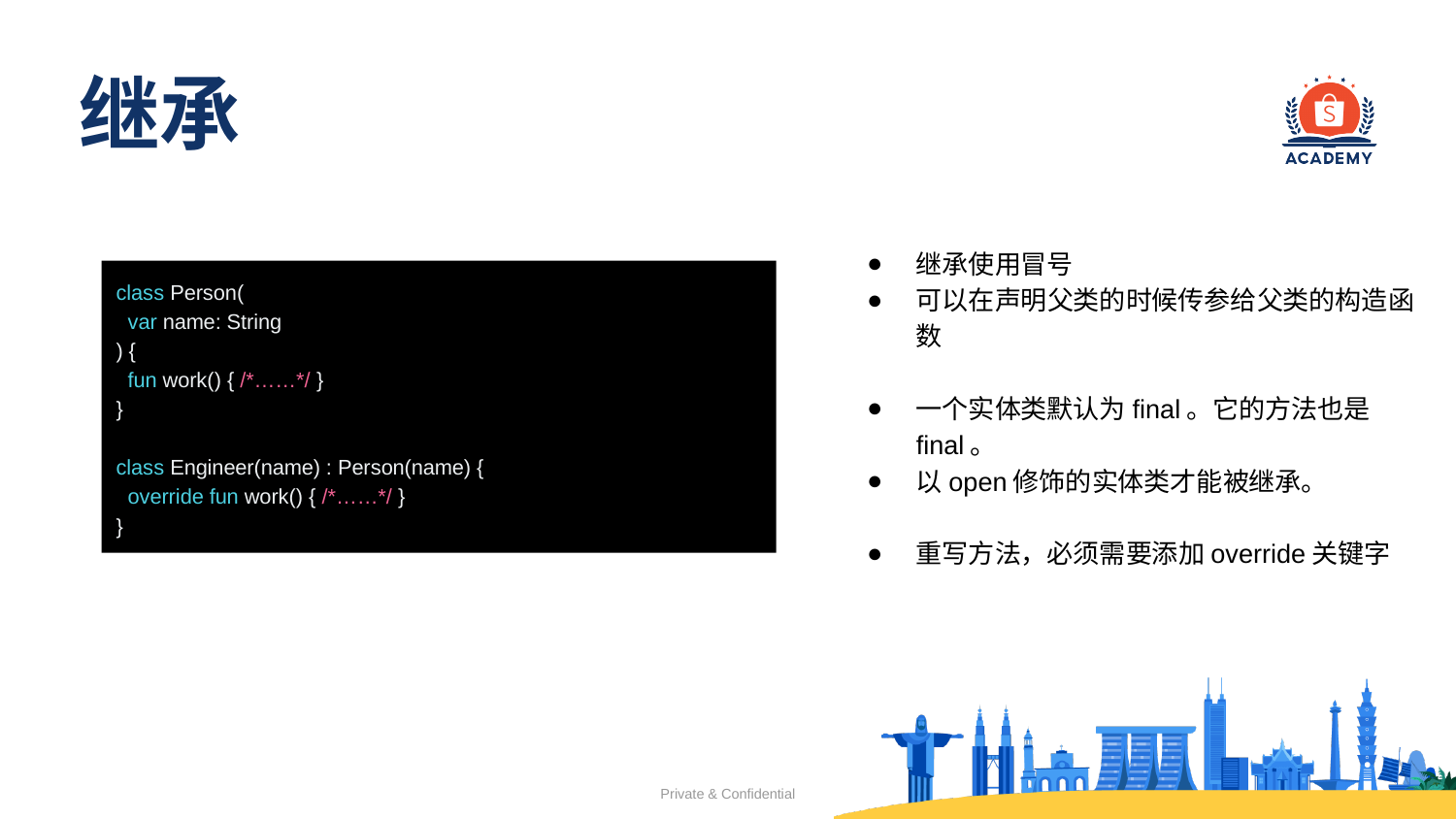

# 继承

继承使用冒号
可以在声明父类的时候传参给父类的构造函数

一个实体类默认为final。它的方法也是final。
以open修饰的实体类才能被继承。

重写方法，必须需要添加override关键字
class Person(
  var name: String
) {
  fun work() { /*……*/ }
}

class Engineer(name) : Person(name) {
  override fun work() { /*……*/ }
}